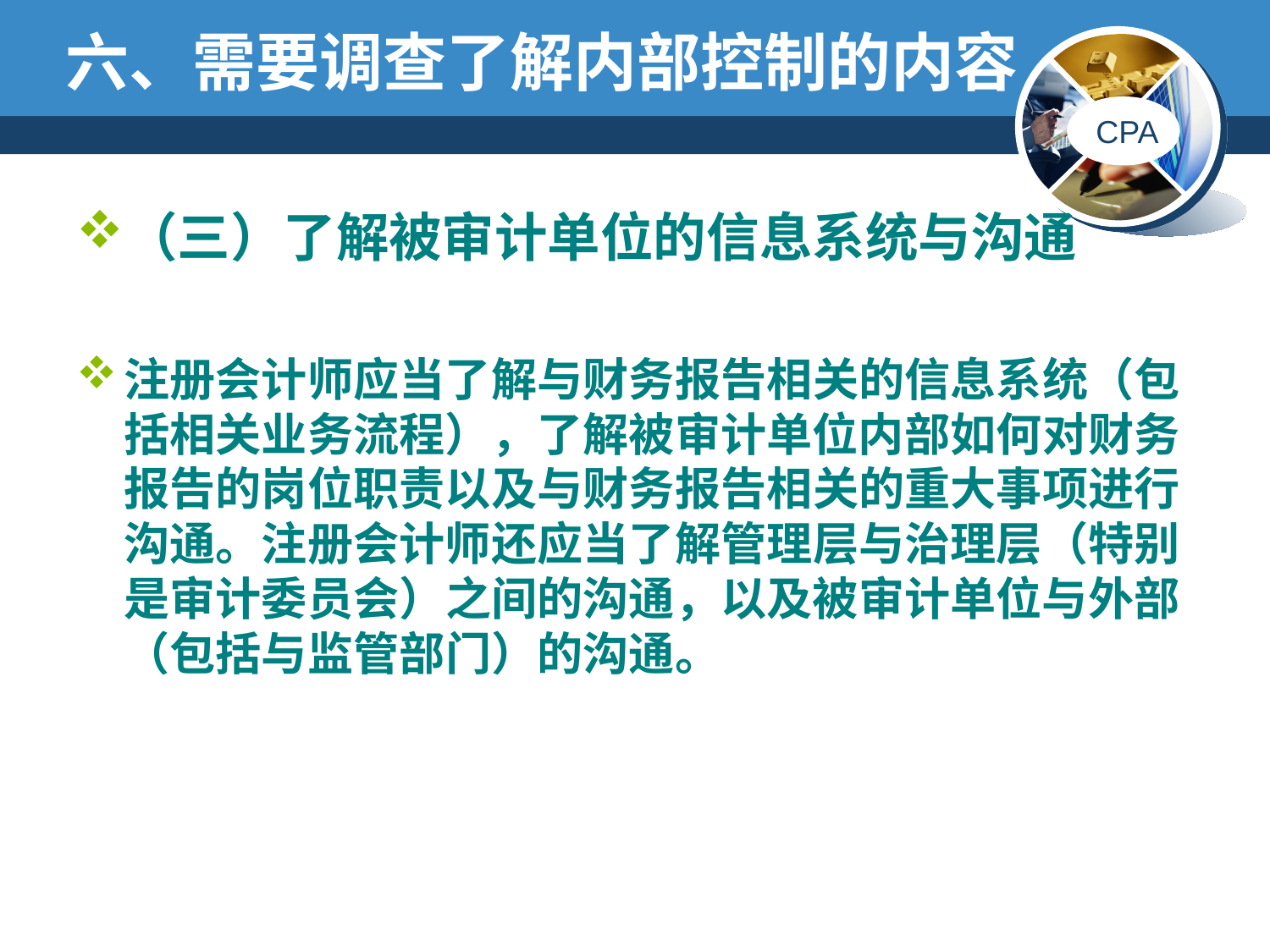

# 六、需要调查了解内部控制的内容
（三）了解被审计单位的信息系统与沟通

注册会计师应当了解与财务报告相关的信息系统（包括相关业务流程），了解被审计单位内部如何对财务报告的岗位职责以及与财务报告相关的重大事项进行沟通。注册会计师还应当了解管理层与治理层（特别是审计委员会）之间的沟通，以及被审计单位与外部（包括与监管部门）的沟通。